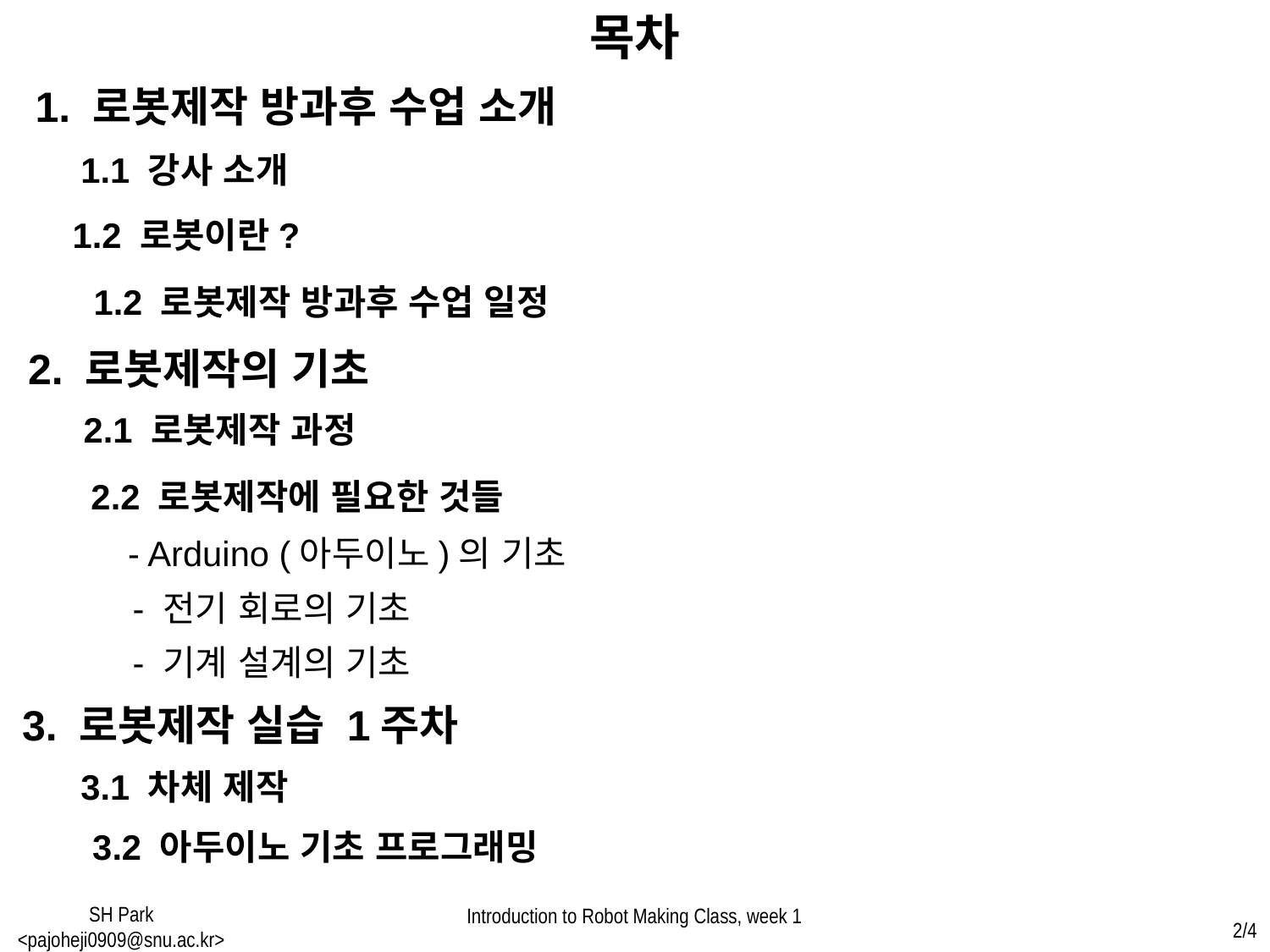

목차
1. 로봇제작 방과후 수업 소개
1.1 강사 소개
1.2 로봇이란?
1.2 로봇제작 방과후 수업 일정
2. 로봇제작의 기초
2.1 로봇제작 과정
2.2 로봇제작에 필요한 것들
- Arduino (아두이노)의 기초
- 전기 회로의 기초
- 기계 설계의 기초
3. 로봇제작 실습 1주차
3.1 차체 제작
3.2 아두이노 기초 프로그래밍
SH Park <pajoheji0909@snu.ac.kr>
Introduction to Robot Making Class, week 1
2/4